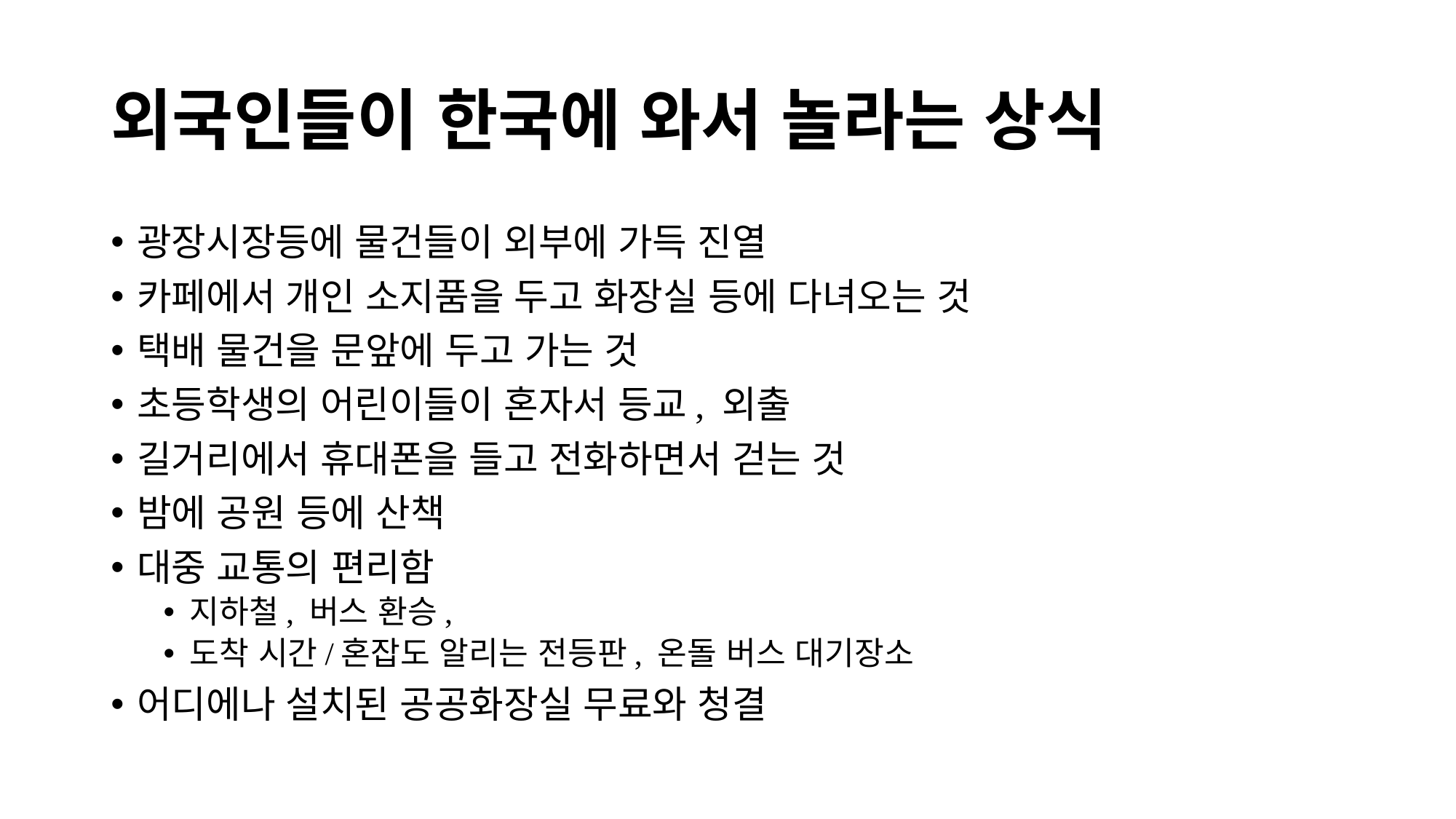

# 외국인들이 한국에 와서 놀라는 상식
광장시장등에 물건들이 외부에 가득 진열
카페에서 개인 소지품을 두고 화장실 등에 다녀오는 것
택배 물건을 문앞에 두고 가는 것
초등학생의 어린이들이 혼자서 등교, 외출
길거리에서 휴대폰을 들고 전화하면서 걷는 것
밤에 공원 등에 산책
대중 교통의 편리함
지하철, 버스 환승,
도착 시간/혼잡도 알리는 전등판, 온돌 버스 대기장소
어디에나 설치된 공공화장실 무료와 청결